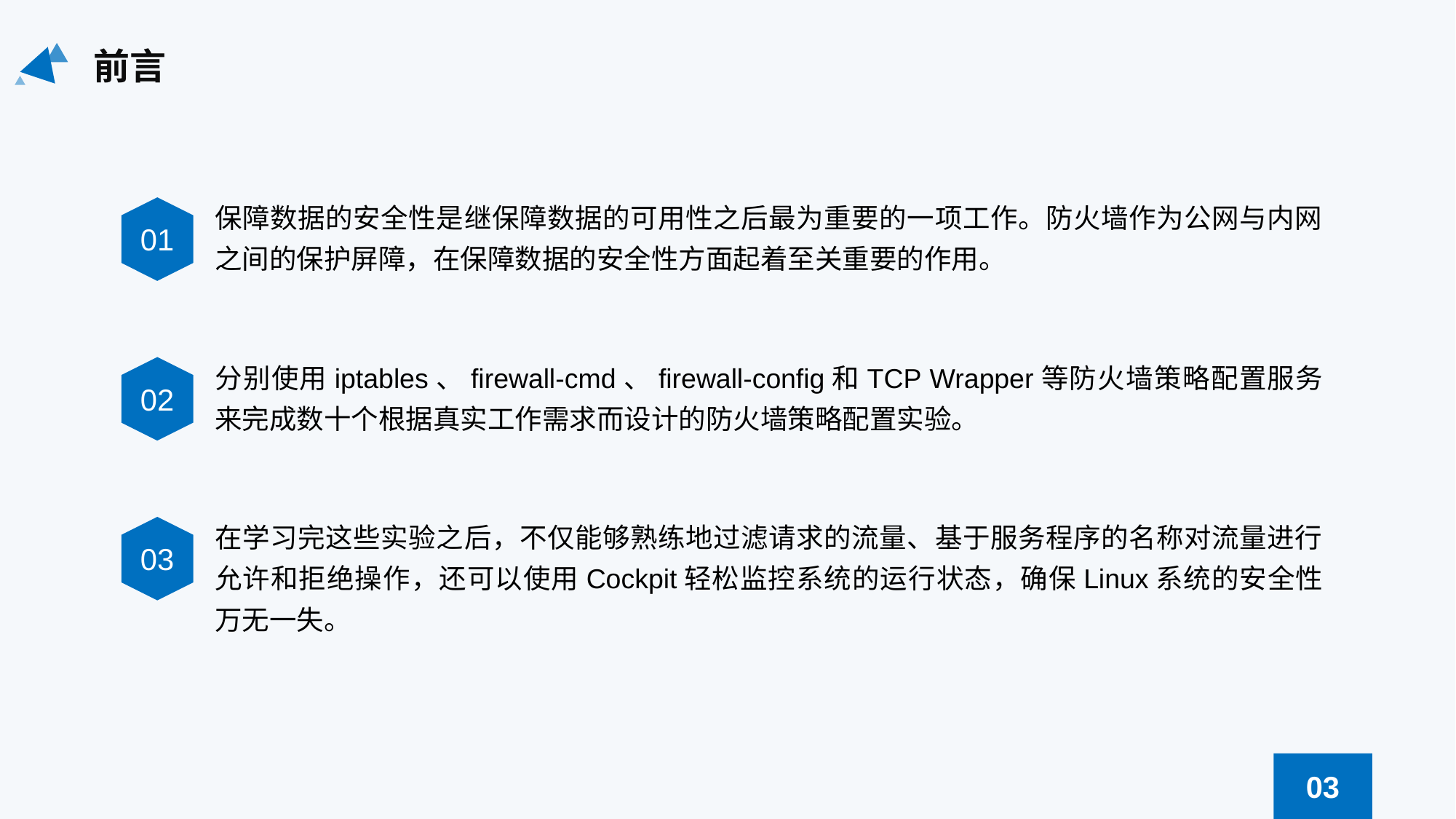

前言

保障数据的安全性是继保障数据的可用性之后最为重要的一项工作。防火墙作为公网与内网之间的保护屏障，在保障数据的安全性方面起着至关重要的作用。

01
分别使用iptables、firewall-cmd、firewall-config和TCP Wrapper等防火墙策略配置服务来完成数十个根据真实工作需求而设计的防火墙策略配置实验。

02
在学习完这些实验之后，不仅能够熟练地过滤请求的流量、基于服务程序的名称对流量进行允许和拒绝操作，还可以使用Cockpit轻松监控系统的运行状态，确保Linux系统的安全性万无一失。

03

03